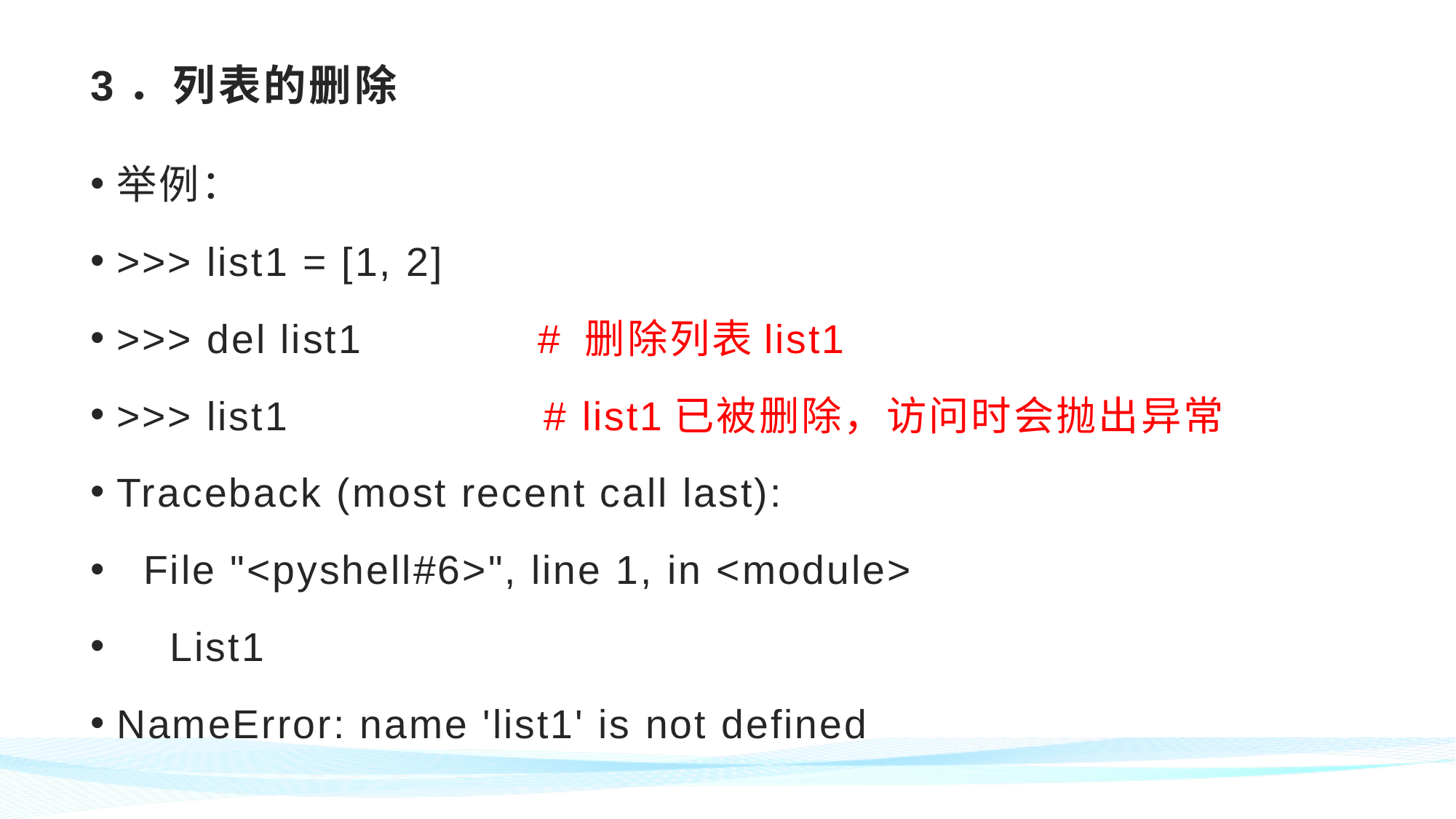

# 3．列表的删除
举例：
>>> list1 = [1, 2]
>>> del list1             # 删除列表list1
>>> list1                   # list1已被删除，访问时会抛出异常
Traceback (most recent call last):
  File "<pyshell#6>", line 1, in <module>
    List1
NameError: name 'list1' is not defined
13